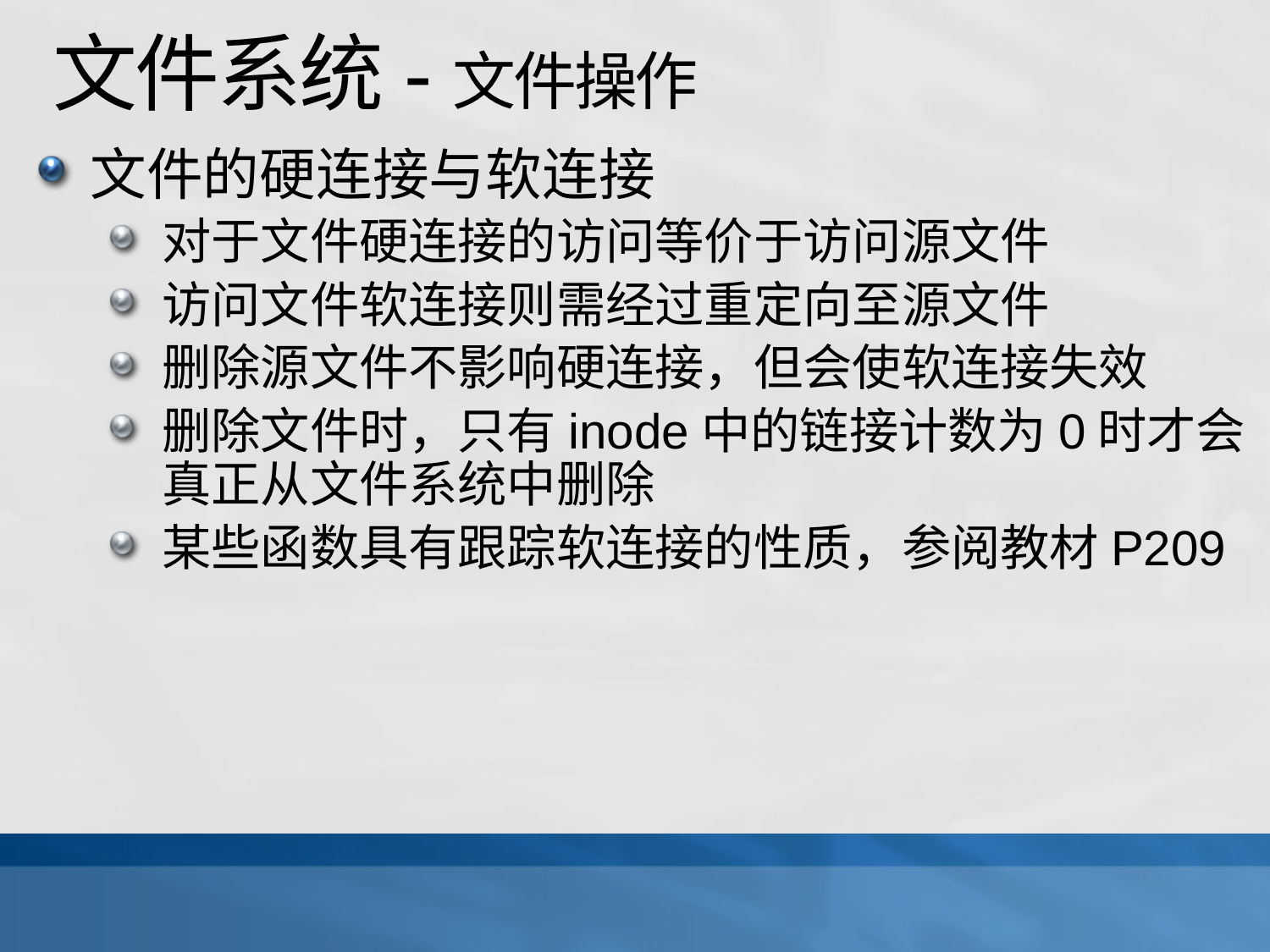

# 文件系统-文件操作
文件的硬连接与软连接
对于文件硬连接的访问等价于访问源文件
访问文件软连接则需经过重定向至源文件
删除源文件不影响硬连接，但会使软连接失效
删除文件时，只有inode中的链接计数为0时才会真正从文件系统中删除
某些函数具有跟踪软连接的性质，参阅教材P209